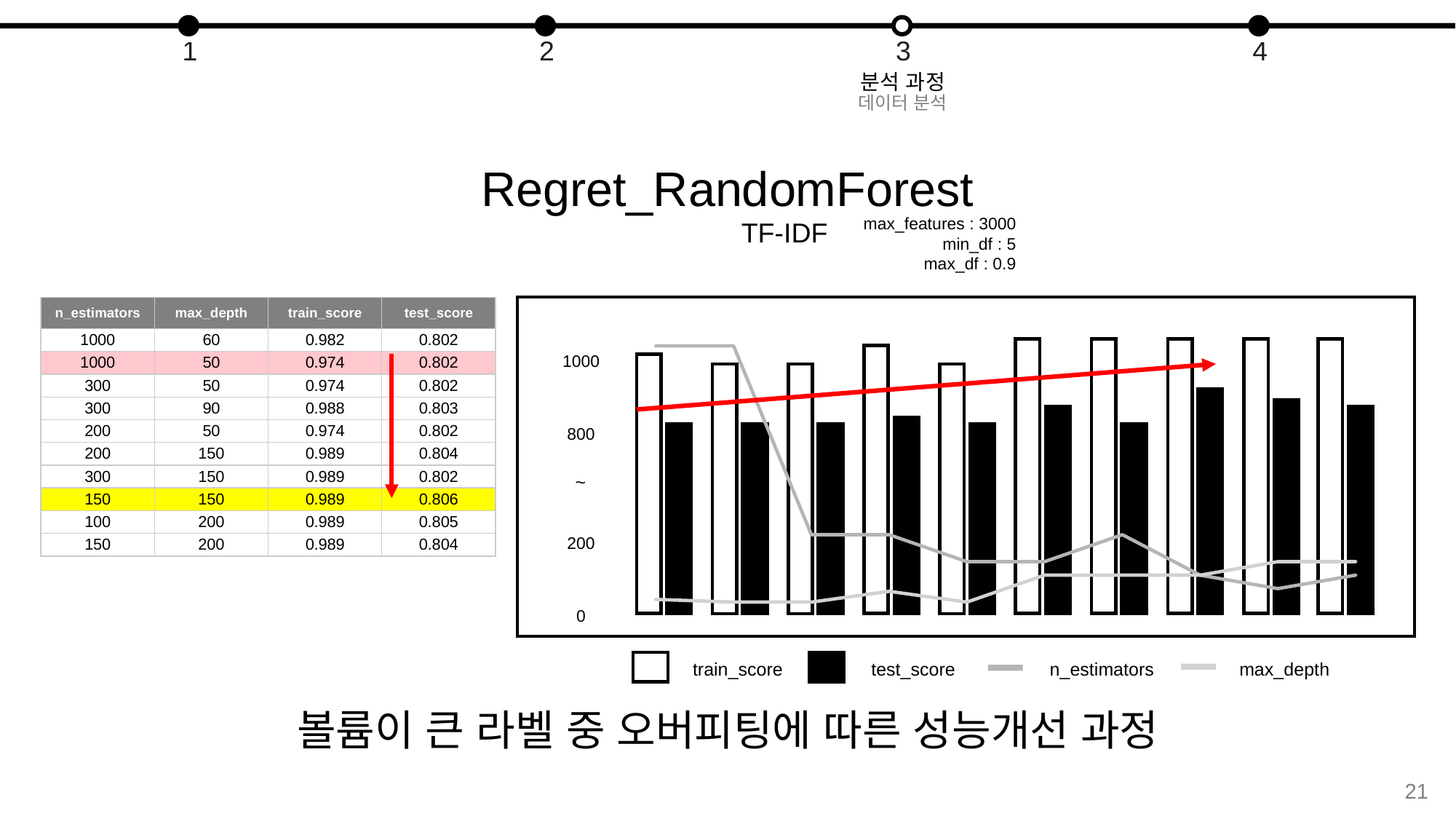

1
2
3
4
분석 과정
데이터 분석
Regret_RandomForest
max_features : 3000
min_df : 5
max_df : 0.9
TF-IDF

### Chart

| Category | train_score | test_score | n_estimators | max_depth |
|---|---|---|---|---|
|  | None | None | 1000.0 | 60.0 |
|  | None | None | 1000.0 | 50.0 |
|  | None | None | 300.0 | 50.0 |
|  | None | None | 300.0 | 90.0 |
|  | None | None | 200.0 | 50.0 |
|  | None | None | 200.0 | 150.0 |
|  | None | None | 300.0 | 150.0 |
|  | None | None | 150.0 | 150.0 |
|  | None | None | 100.0 | 200.0 |
|  | None | None | 150.0 | 200.0 |
1000

800

200

0

~

train_score
test_score
n_estimators
max_depth

| n\_estimators | max\_depth | train\_score | test\_score |
| --- | --- | --- | --- |
| 1000 | 60 | 0.982 | 0.802 |
| 1000 | 50 | 0.974 | 0.802 |
| 300 | 50 | 0.974 | 0.802 |
| 300 | 90 | 0.988 | 0.803 |
| 200 | 50 | 0.974 | 0.802 |
| 200 | 150 | 0.989 | 0.804 |
| 300 | 150 | 0.989 | 0.802 |
| 150 | 150 | 0.989 | 0.806 |
| 100 | 200 | 0.989 | 0.805 |
| 150 | 200 | 0.989 | 0.804 |
볼륨이 큰 라벨 중 오버피팅에 따른 성능개선 과정
21